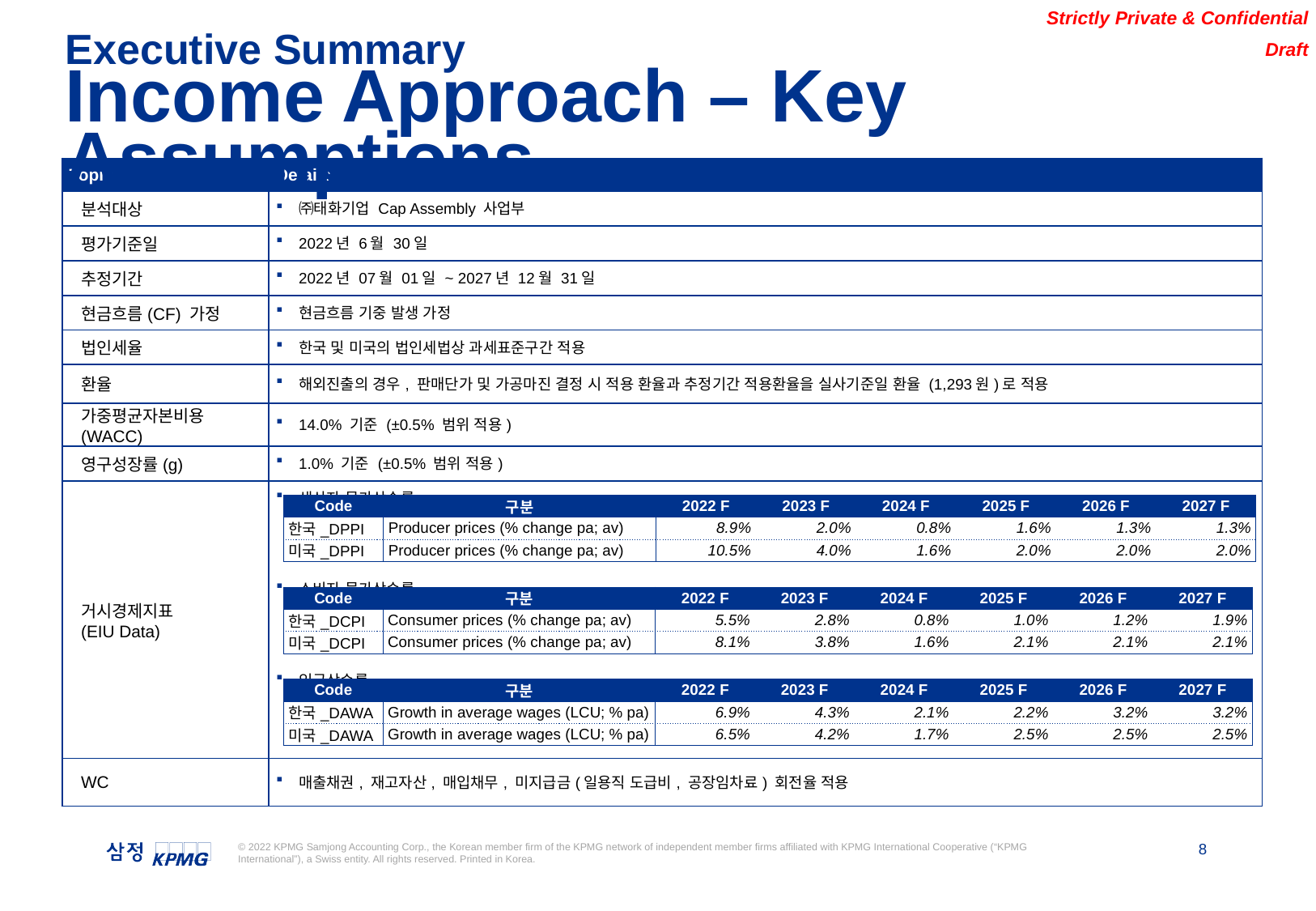

Executive Summary
Income Approach – Key Assumptions
| Topic | Details |
| --- | --- |
| 분석대상 | ㈜태화기업 Cap Assembly 사업부 |
| 평가기준일 | 2022년 6월 30일 |
| 추정기간 | 2022년 07월 01일 ~ 2027년 12월 31일 |
| 현금흐름(CF) 가정 | 현금흐름 기중 발생 가정 |
| 법인세율 | 한국 및 미국의 법인세법상 과세표준구간 적용 |
| 환율 | 해외진출의 경우, 판매단가 및 가공마진 결정 시 적용 환율과 추정기간 적용환율을 실사기준일 환율 (1,293원)로 적용 |
| 가중평균자본비용(WACC) | 14.0% 기준 (±0.5% 범위 적용) |
| 영구성장률(g) | 1.0% 기준 (±0.5% 범위 적용) |
| 거시경제지표 (EIU Data) | 생산자 물가상승률 소비자 물가상승률 임금상승률 |
| WC | 매출채권, 재고자산, 매입채무, 미지급금(일용직 도급비, 공장임차료) 회전율 적용 |
| Code | 구분 | 2022 F | 2023 F | 2024 F | 2025 F | 2026 F | 2027 F |
| --- | --- | --- | --- | --- | --- | --- | --- |
| 한국\_DPPI | Producer prices (% change pa; av) | 8.9% | 2.0% | 0.8% | 1.6% | 1.3% | 1.3% |
| 미국\_DPPI | Producer prices (% change pa; av) | 10.5% | 4.0% | 1.6% | 2.0% | 2.0% | 2.0% |
| Code | 구분 | 2022 F | 2023 F | 2024 F | 2025 F | 2026 F | 2027 F |
| --- | --- | --- | --- | --- | --- | --- | --- |
| 한국\_DCPI | Consumer prices (% change pa; av) | 5.5% | 2.8% | 0.8% | 1.0% | 1.2% | 1.9% |
| 미국\_DCPI | Consumer prices (% change pa; av) | 8.1% | 3.8% | 1.6% | 2.1% | 2.1% | 2.1% |
| Code | 구분 | 2022 F | 2023 F | 2024 F | 2025 F | 2026 F | 2027 F |
| --- | --- | --- | --- | --- | --- | --- | --- |
| 한국\_DAWA | Growth in average wages (LCU; % pa) | 6.9% | 4.3% | 2.1% | 2.2% | 3.2% | 3.2% |
| 미국\_DAWA | Growth in average wages (LCU; % pa) | 6.5% | 4.2% | 1.7% | 2.5% | 2.5% | 2.5% |